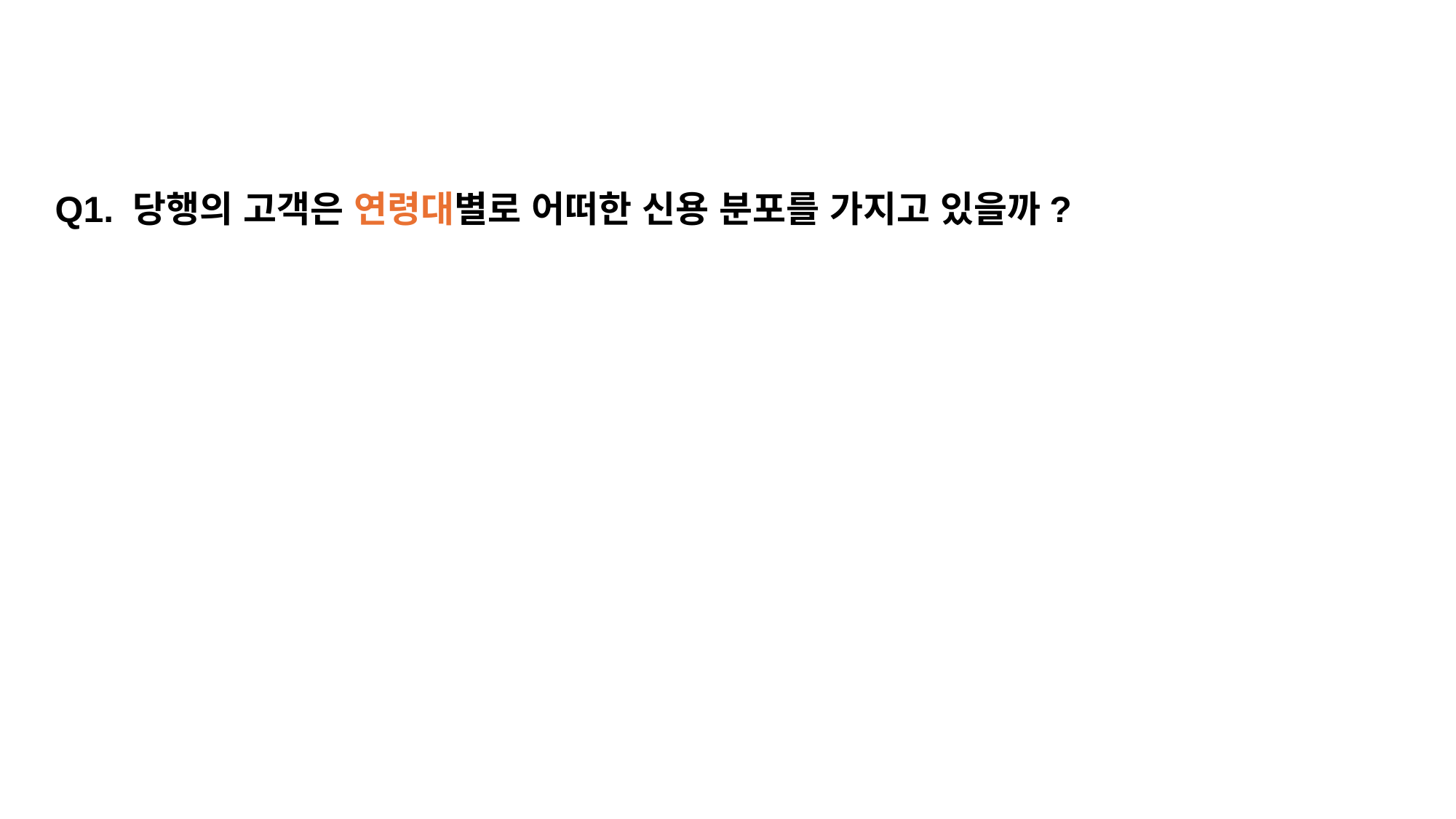

Q1. 당행의 고객은 연령대별로 어떠한 신용 분포를 가지고 있을까?